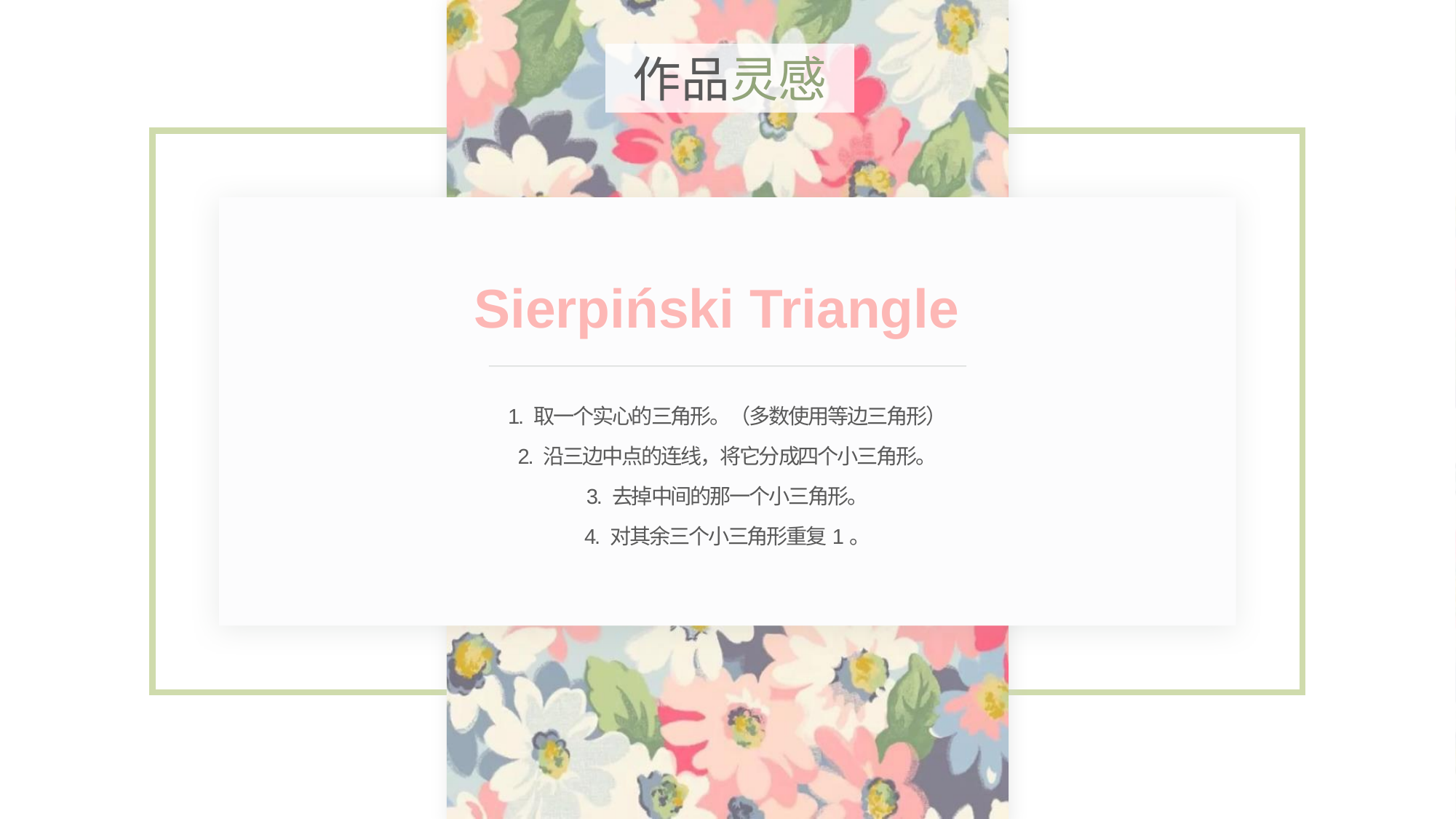

作品灵感

Sierpiński Triangle
1. 取一个实心的三角形。（多数使用等边三角形）
2. 沿三边中点的连线，将它分成四个小三角形。
3. 去掉中间的那一个小三角形。
4. 对其余三个小三角形重复1。